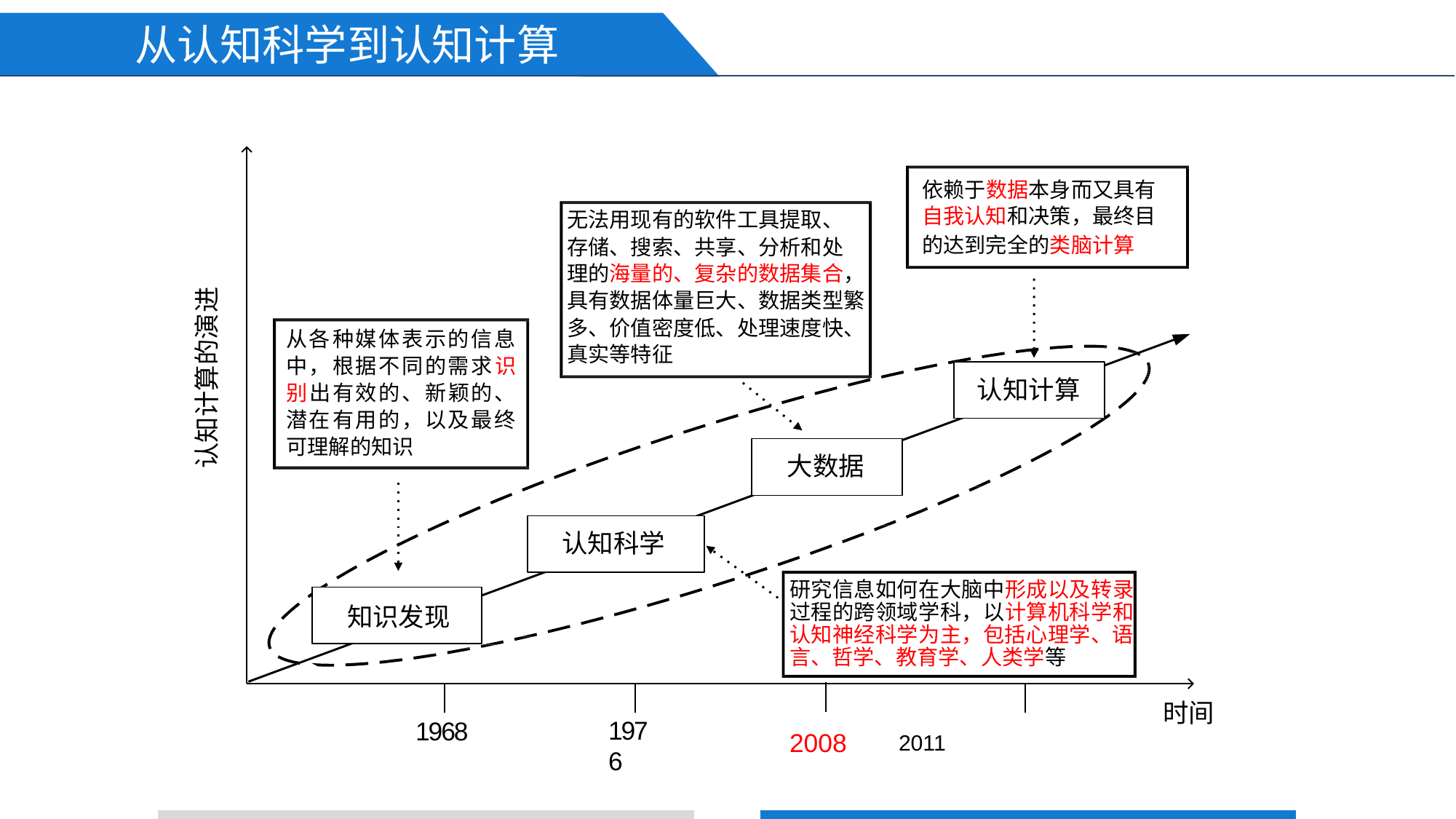

# 从认知科学到认知计算

依赖于数据本身而又具有 自我认知和决策，最终目
的达到完全的类脑计算

无法用现有的软件工具提取、 存储、搜索、共享、分析和处 理的海量的、复杂的数据集合，具有数据体量巨大、数据类型繁多、价值密度低、处理速度快、真实等特征

认知计算的演进

从各种媒体表示的信息 中，根据不同的需求识 别出有效的、新颖的、 潜在有用的，以及最终 可理解的知识

认知计算

大数据

认知科学

研究信息如何在大脑中形成以及转录过程的跨领域学科，以计算机科学和认知神经科学为主，包括心理学、语言、哲学、教育学、人类学等

2008	2011

知识发现

时间
1976
1968